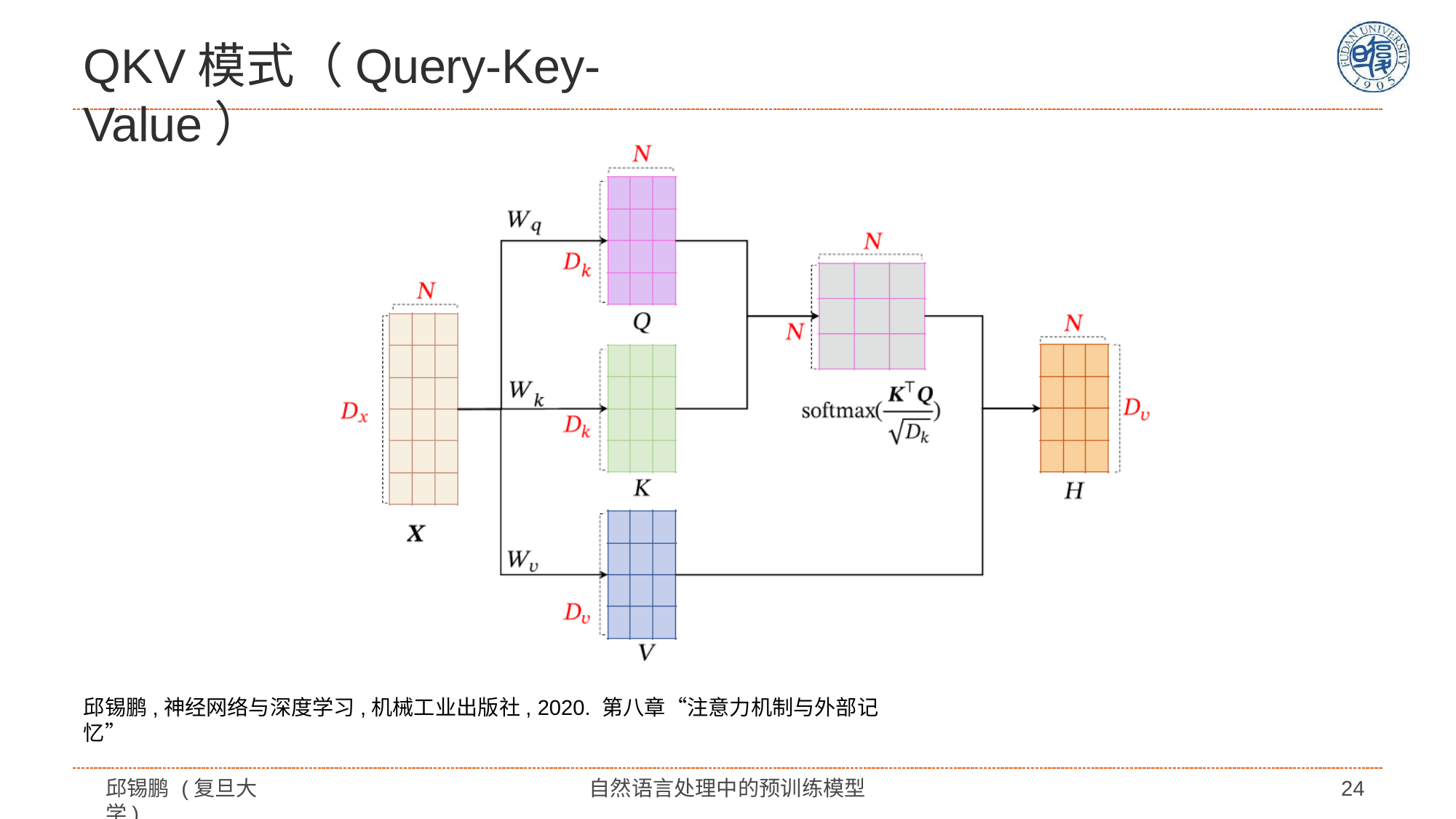

# QKV模式（Query-Key-Value）

邱锡鹏,神经网络与深度学习,机械工业出版社, 2020. 第八章“注意力机制与外部记忆”
邱锡鹏 (复旦大学)
自然语言处理中的预训练模型
24